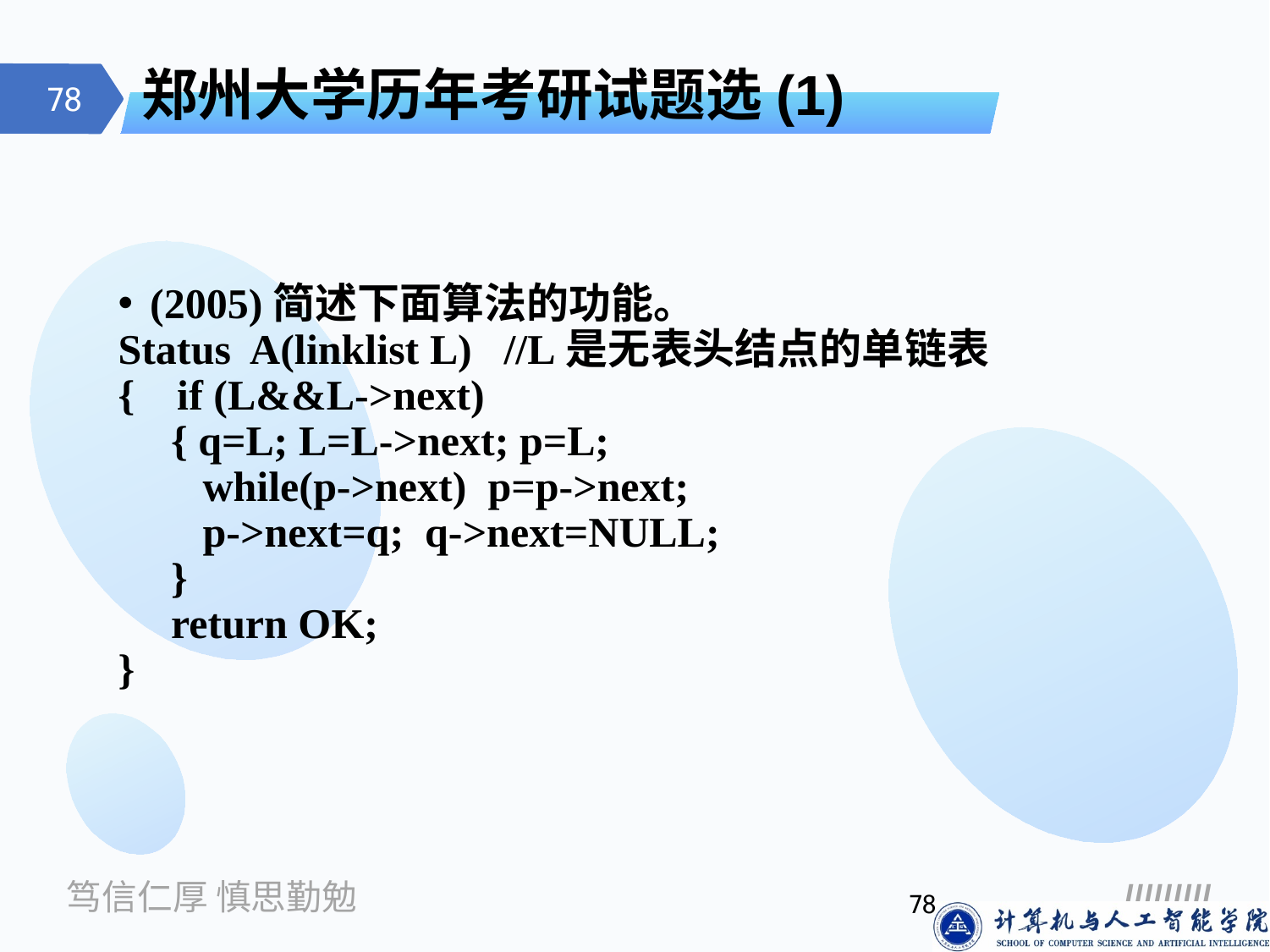

# 郑州大学历年考研试题选(1)
(2005)简述下面算法的功能。
Status  A(linklist L)   //L是无表头结点的单链表
{    if (L&&L->next)
     { q=L; L=L->next; p=L;
        while(p->next)  p=p->next;
        p->next=q;  q->next=NULL;
     }
     return OK;
}
78